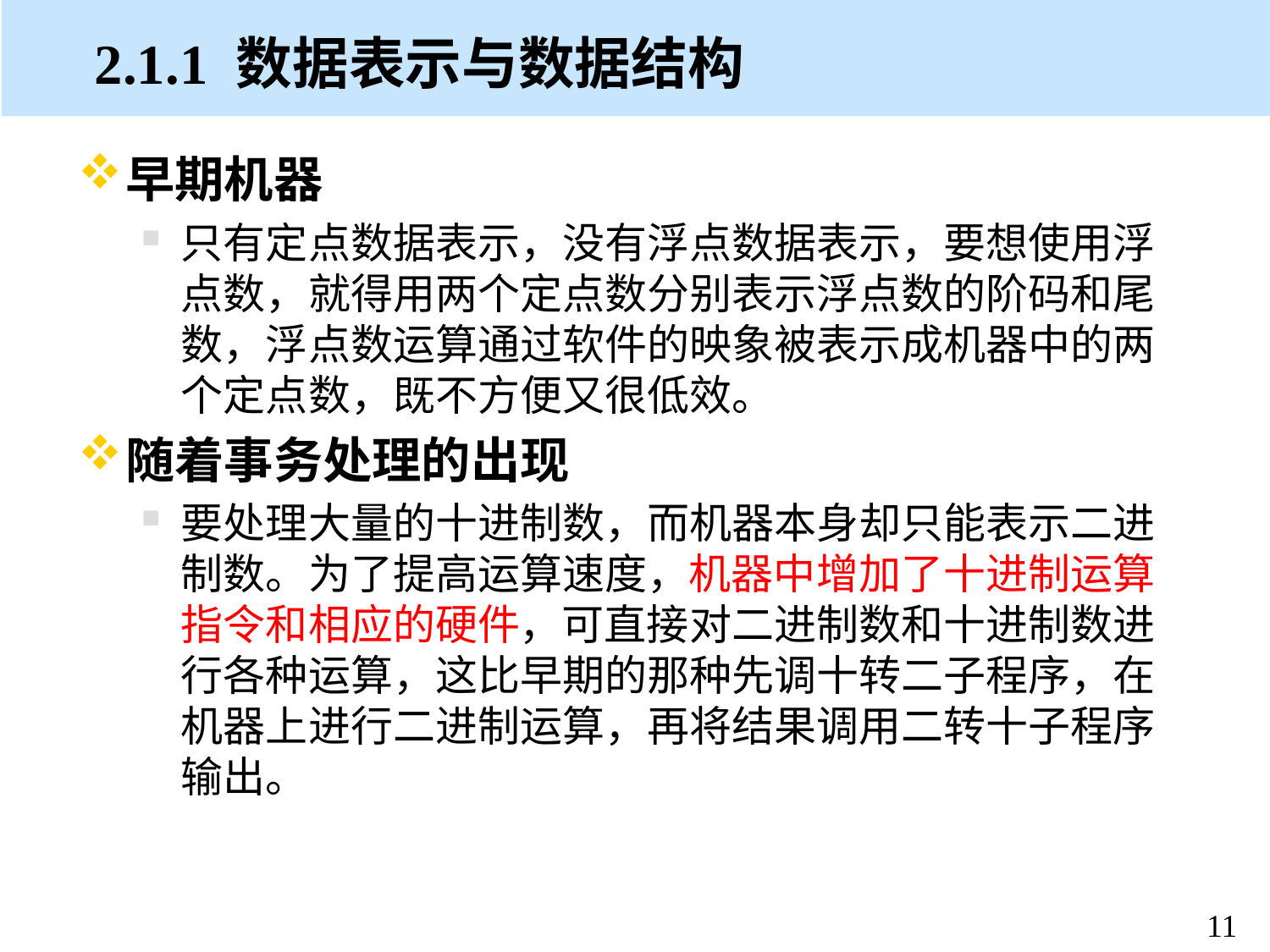

# 2.1.1 数据表示与数据结构
早期机器
只有定点数据表示，没有浮点数据表示，要想使用浮点数，就得用两个定点数分别表示浮点数的阶码和尾数，浮点数运算通过软件的映象被表示成机器中的两个定点数，既不方便又很低效。
随着事务处理的出现
要处理大量的十进制数，而机器本身却只能表示二进制数。为了提高运算速度，机器中增加了十进制运算指令和相应的硬件，可直接对二进制数和十进制数进行各种运算，这比早期的那种先调十转二子程序，在机器上进行二进制运算，再将结果调用二转十子程序输出。